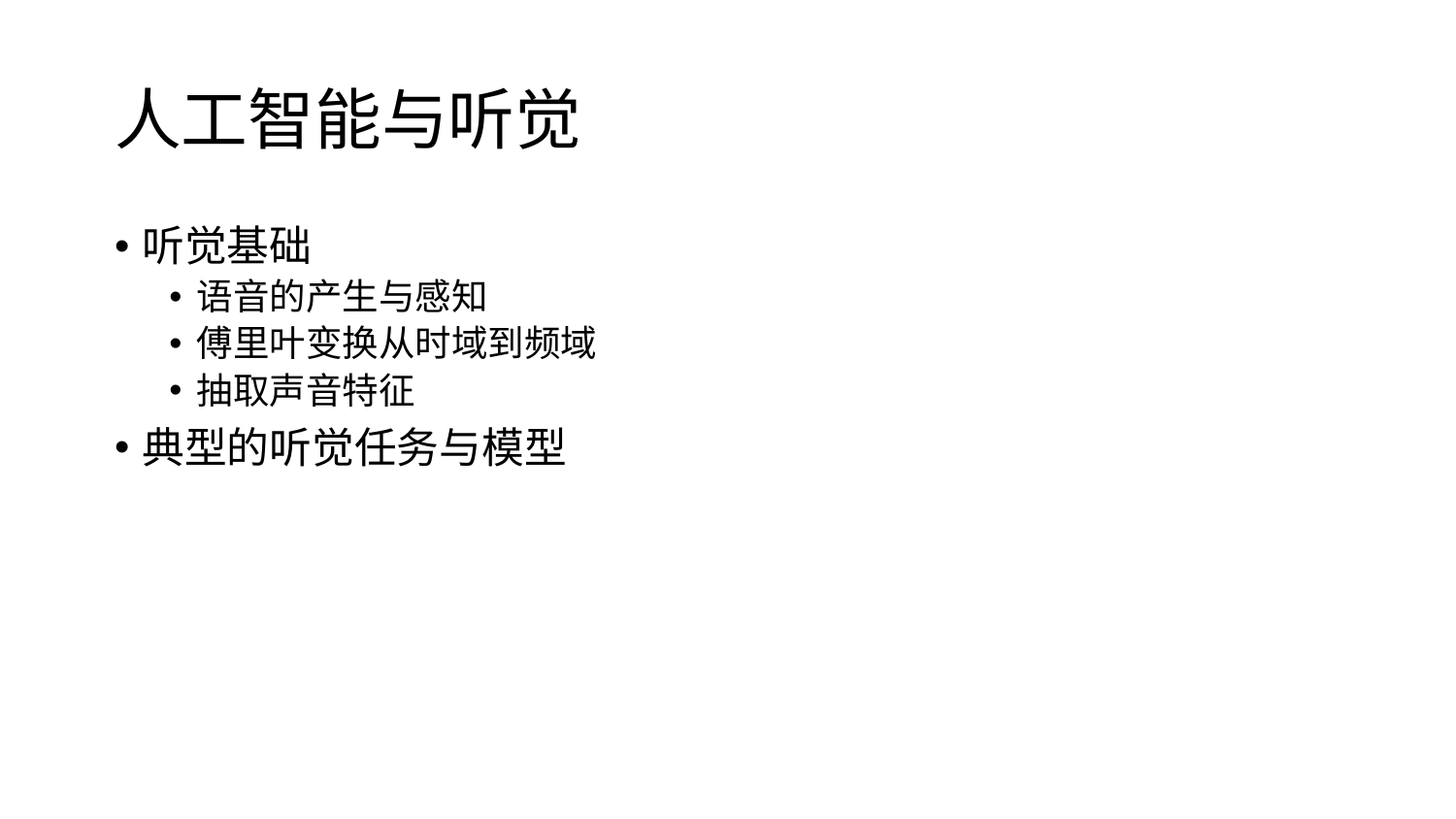

# 人工智能与听觉
听觉基础
语音的产生与感知
傅里叶变换从时域到频域
抽取声音特征
典型的听觉任务与模型